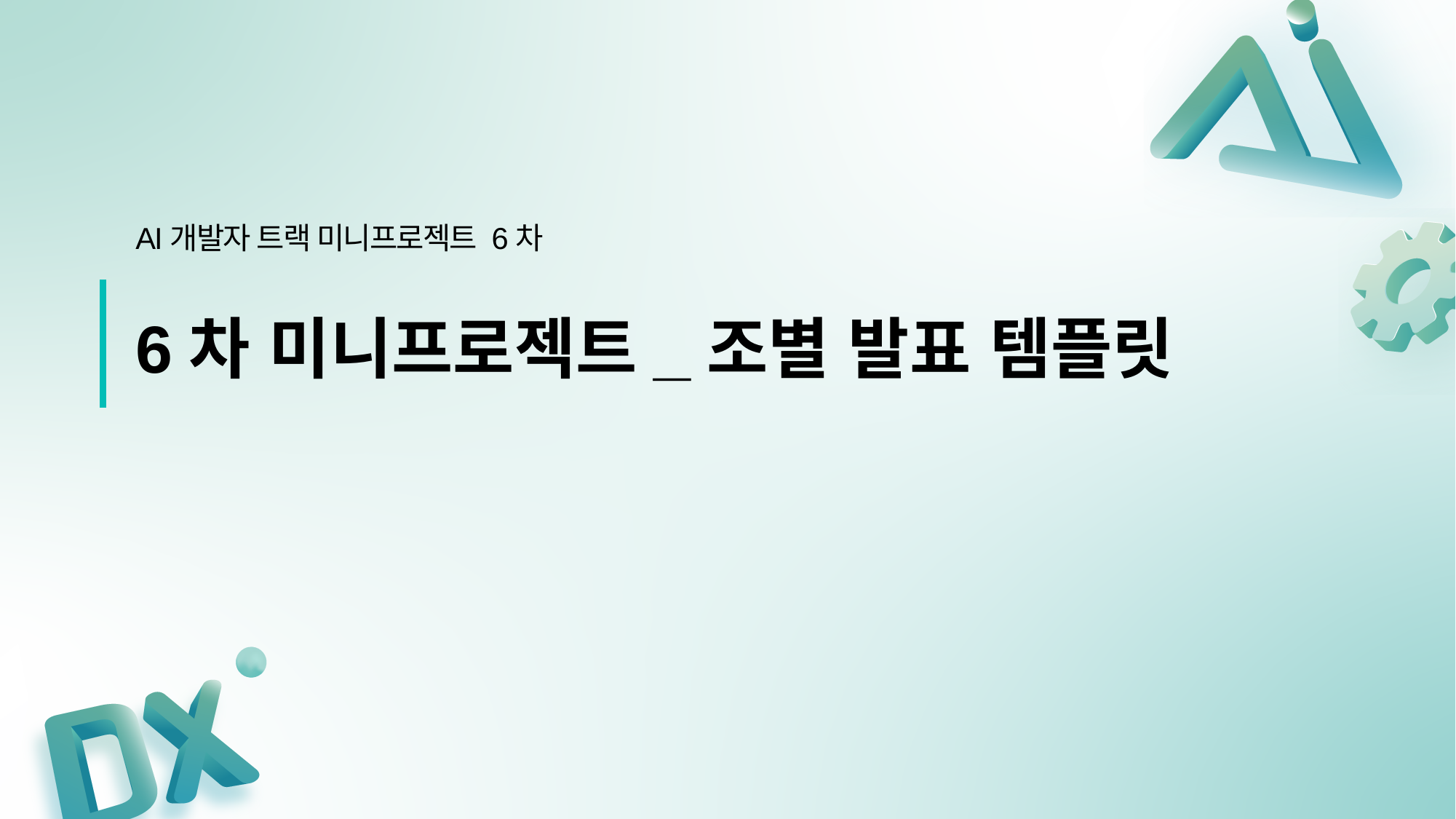

AI개발자 트랙 미니프로젝트 6차

6차 미니프로젝트_조별 발표 템플릿